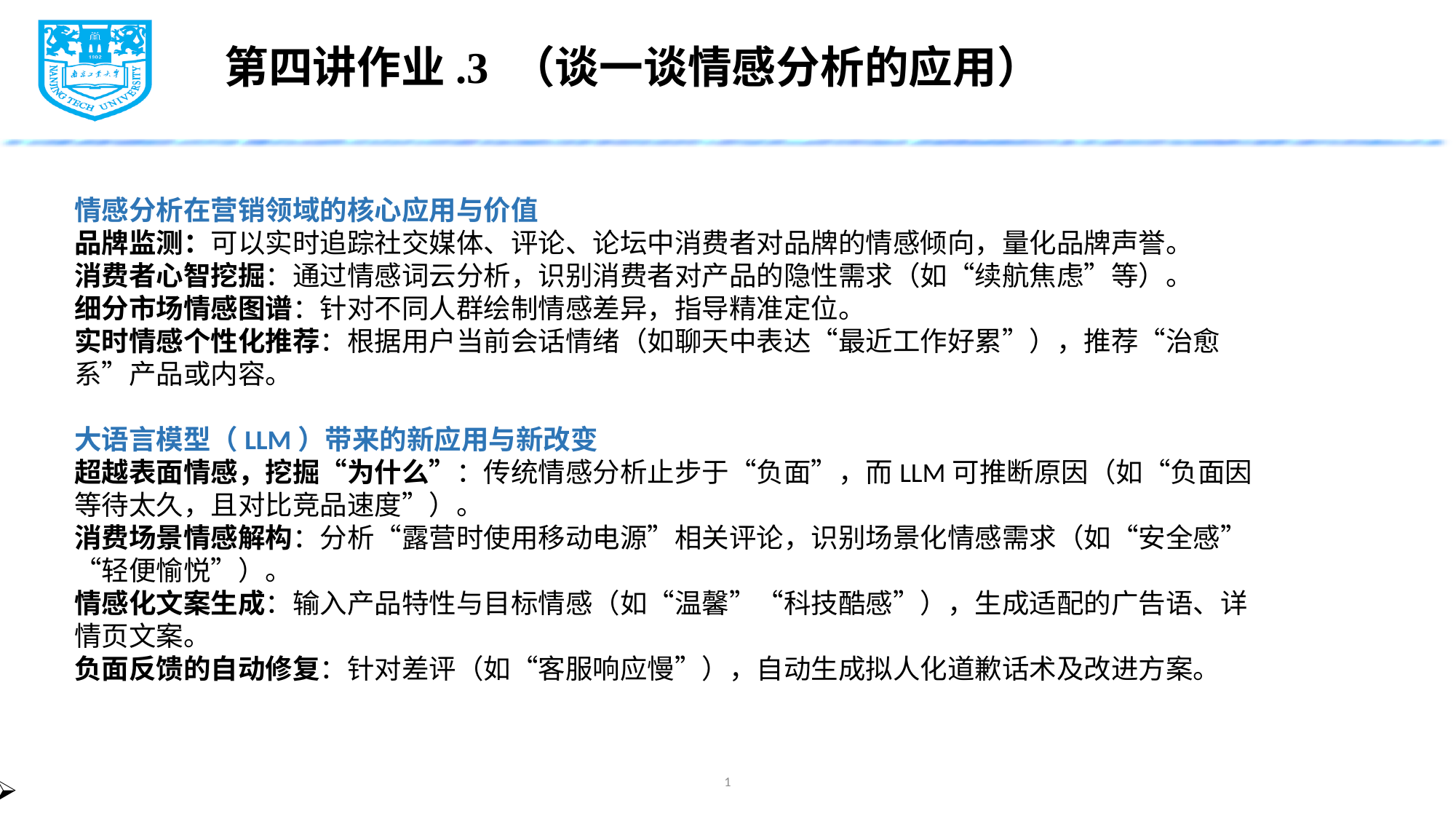

# 第四讲作业.3 （谈一谈情感分析的应用）
情感分析在营销领域的核心应用与价值
品牌监测：可以实时追踪社交媒体、评论、论坛中消费者对品牌的情感倾向，量化品牌声誉。
消费者心智挖掘：通过情感词云分析，识别消费者对产品的隐性需求（如“续航焦虑”等）。
细分市场情感图谱：针对不同人群绘制情感差异，指导精准定位。
实时情感个性化推荐：根据用户当前会话情绪（如聊天中表达“最近工作好累”），推荐“治愈系”产品或内容。

大语言模型（LLM）带来的新应用与新改变
超越表面情感，挖掘“为什么”：传统情感分析止步于“负面”，而LLM可推断原因（如“负面因等待太久，且对比竞品速度”）。
消费场景情感解构：分析“露营时使用移动电源”相关评论，识别场景化情感需求（如“安全感”“轻便愉悦”）。
情感化文案生成：输入产品特性与目标情感（如“温馨”“科技酷感”），生成适配的广告语、详情页文案。
负面反馈的自动修复：针对差评（如“客服响应慢”），自动生成拟人化道歉话术及改进方案。

1